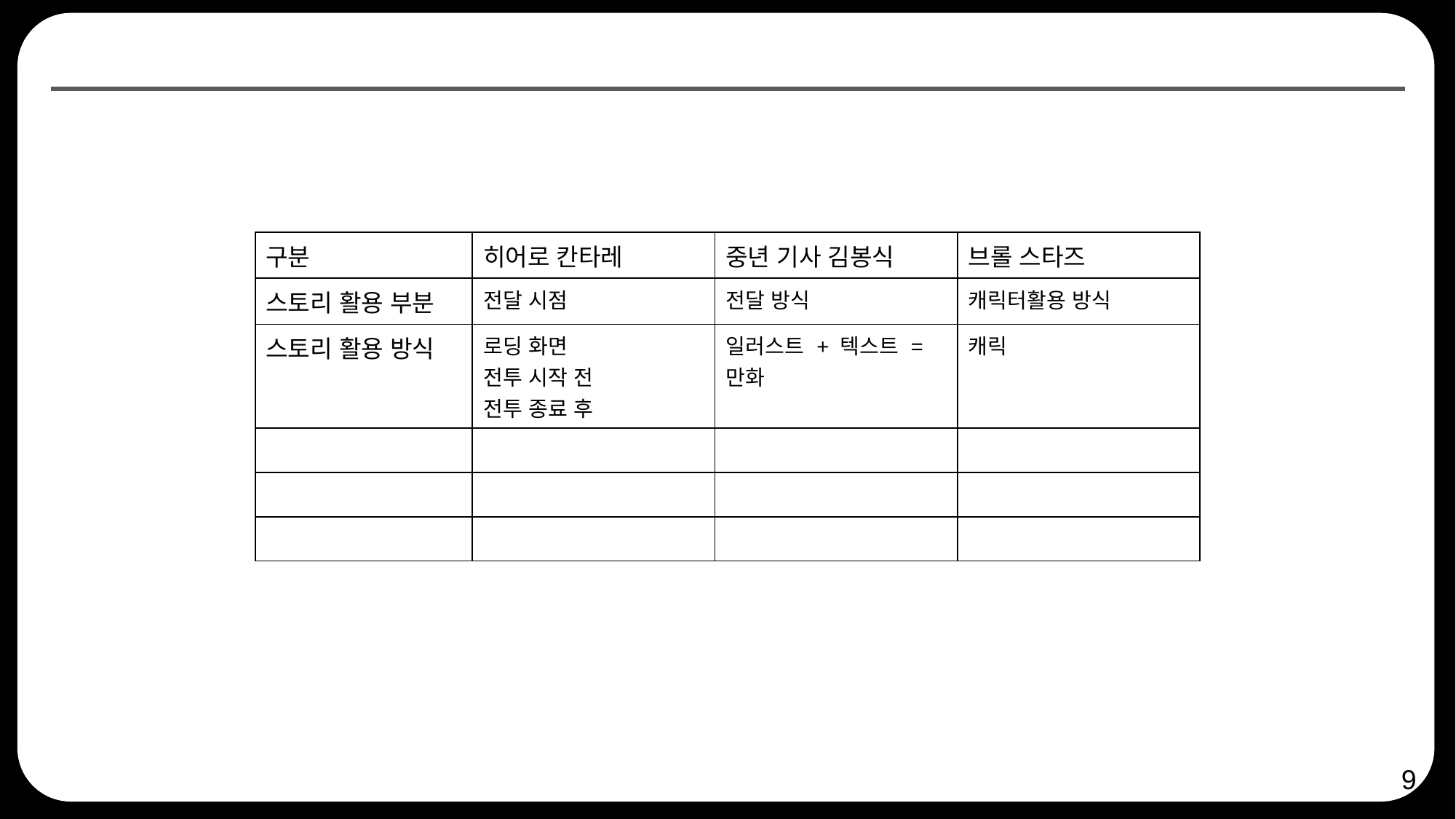

#
| 구분 | 히어로 칸타레 | 중년 기사 김봉식 | 브롤 스타즈 |
| --- | --- | --- | --- |
| 스토리 활용 부분 | 전달 시점 | 전달 방식 | 캐릭터활용 방식 |
| 스토리 활용 방식 | 로딩 화면 전투 시작 전 전투 종료 후 | 일러스트 + 텍스트 = 만화 | 캐릭 |
|  |  |  |  |
|  |  |  |  |
|  |  |  |  |
9